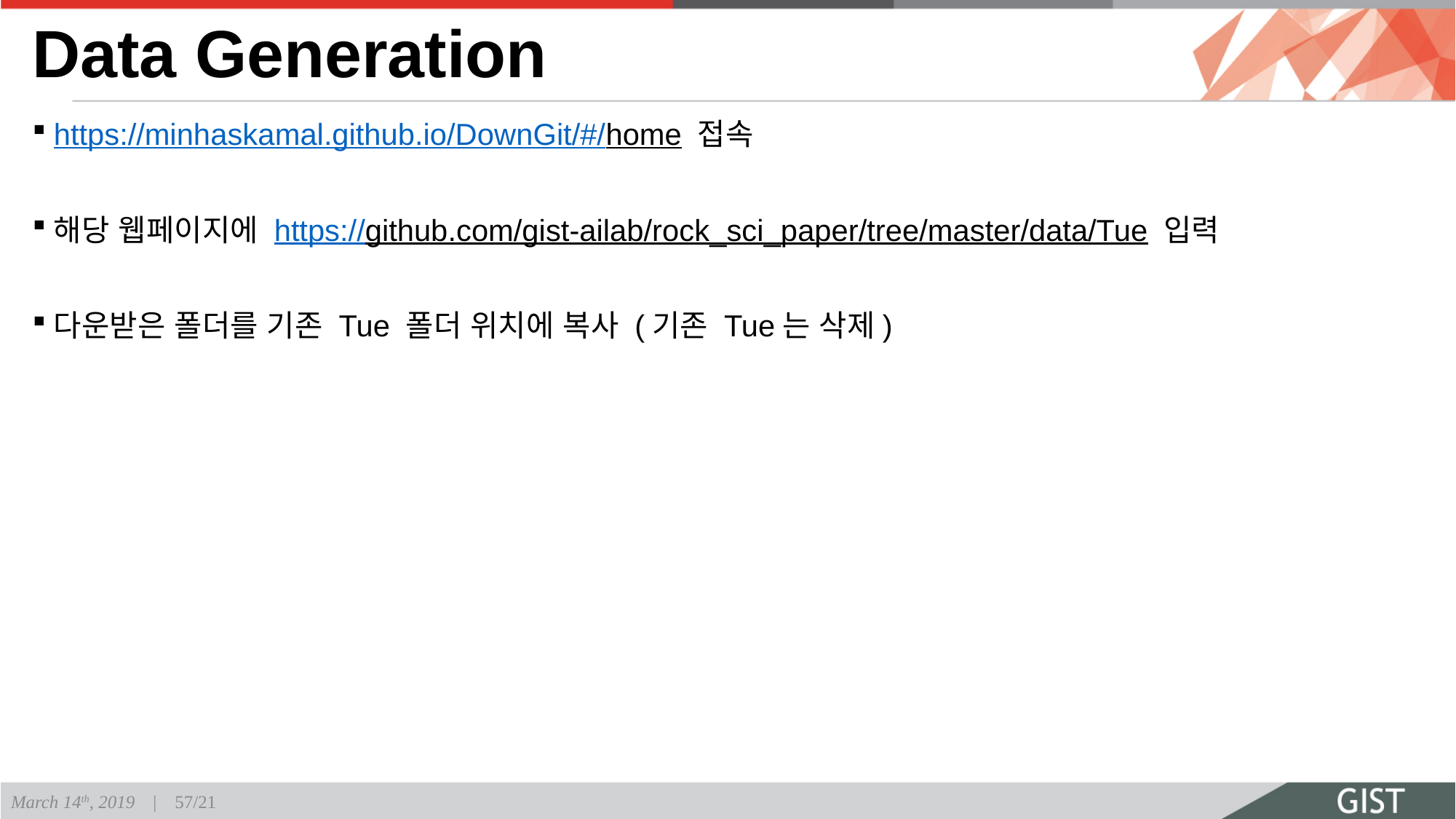

# Data Generation
https://minhaskamal.github.io/DownGit/#/home 접속

해당 웹페이지에 https://github.com/gist-ailab/rock_sci_paper/tree/master/data/Tue 입력

다운받은 폴더를 기존 Tue 폴더 위치에 복사 (기존 Tue는 삭제)
March 14th, 2019    |    57/21